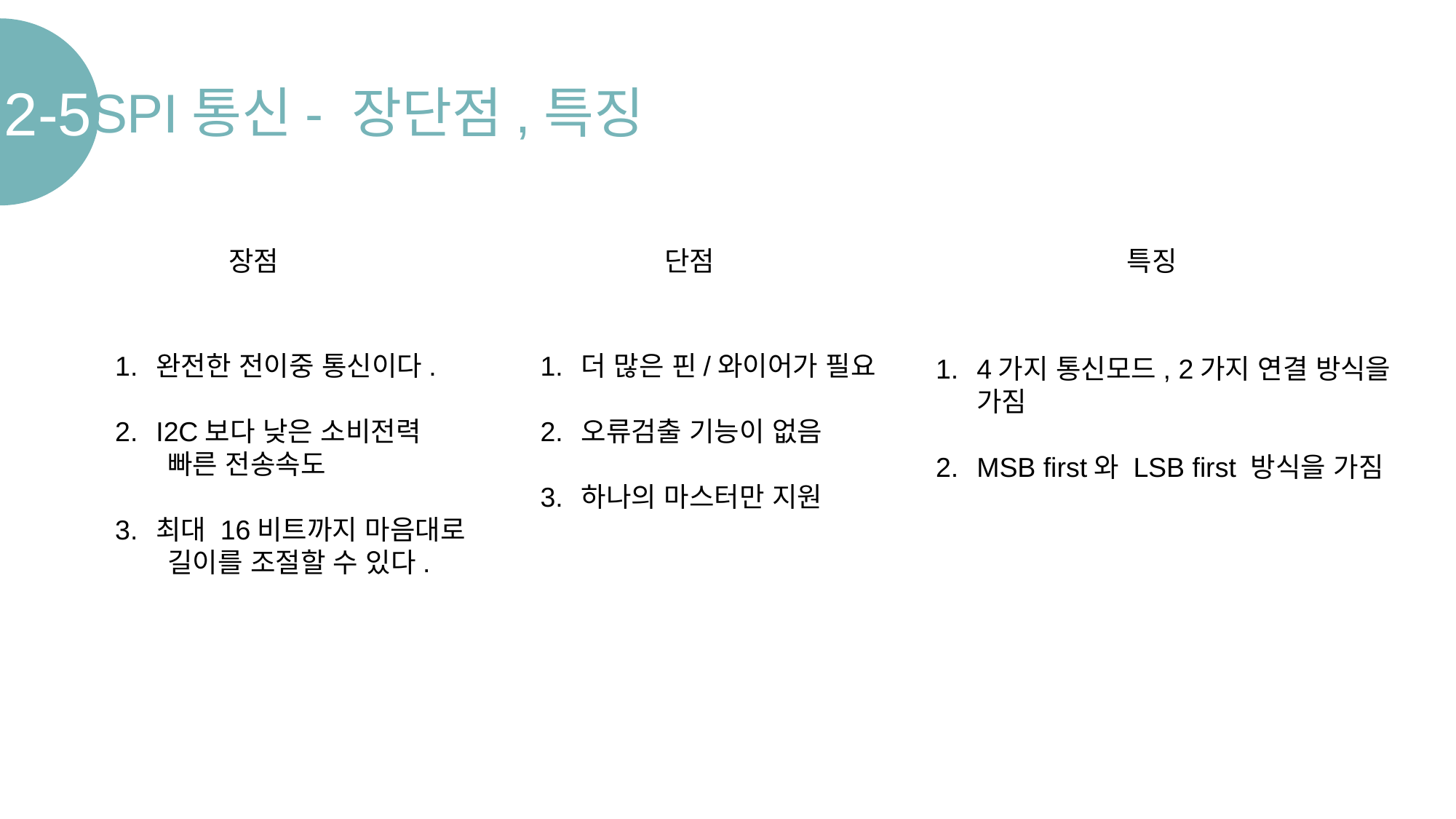

2-5.
SPI통신- 장단점,특징
장점
단점
특징
완전한 전이중 통신이다.

I2C보다 낮은 소비전력
      빠른 전송속도

최대 16비트까지 마음대로
      길이를 조절할 수 있다.
더 많은 핀/와이어가 필요

오류검출 기능이 없음

하나의 마스터만 지원
4가지 통신모드, 2가지 연결 방식을 가짐

MSB first와 LSB first 방식을 가짐